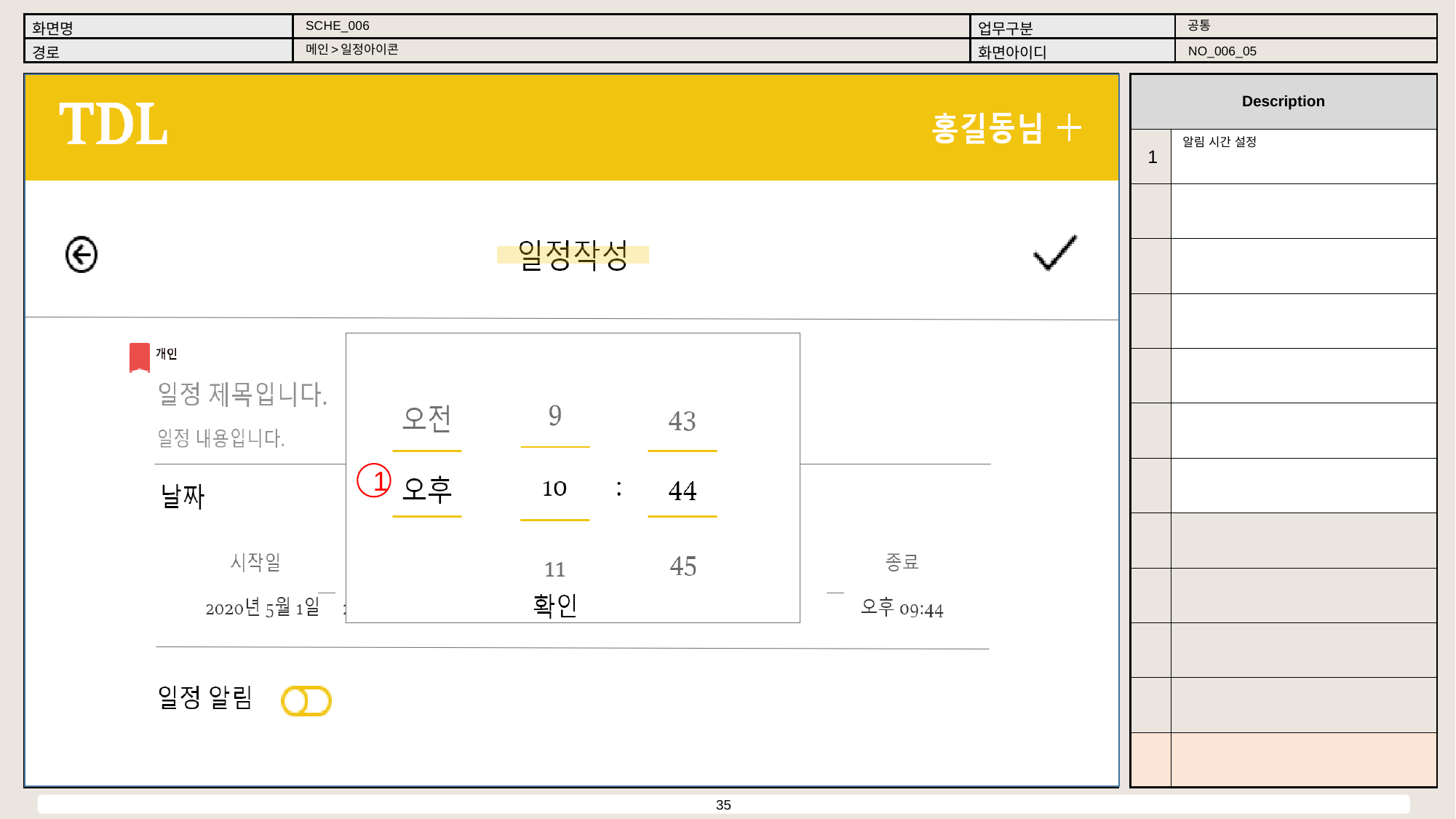

공통
SCHE_006
메인>일정아이콘
NO_006_05

알림 시간 설정
1
1